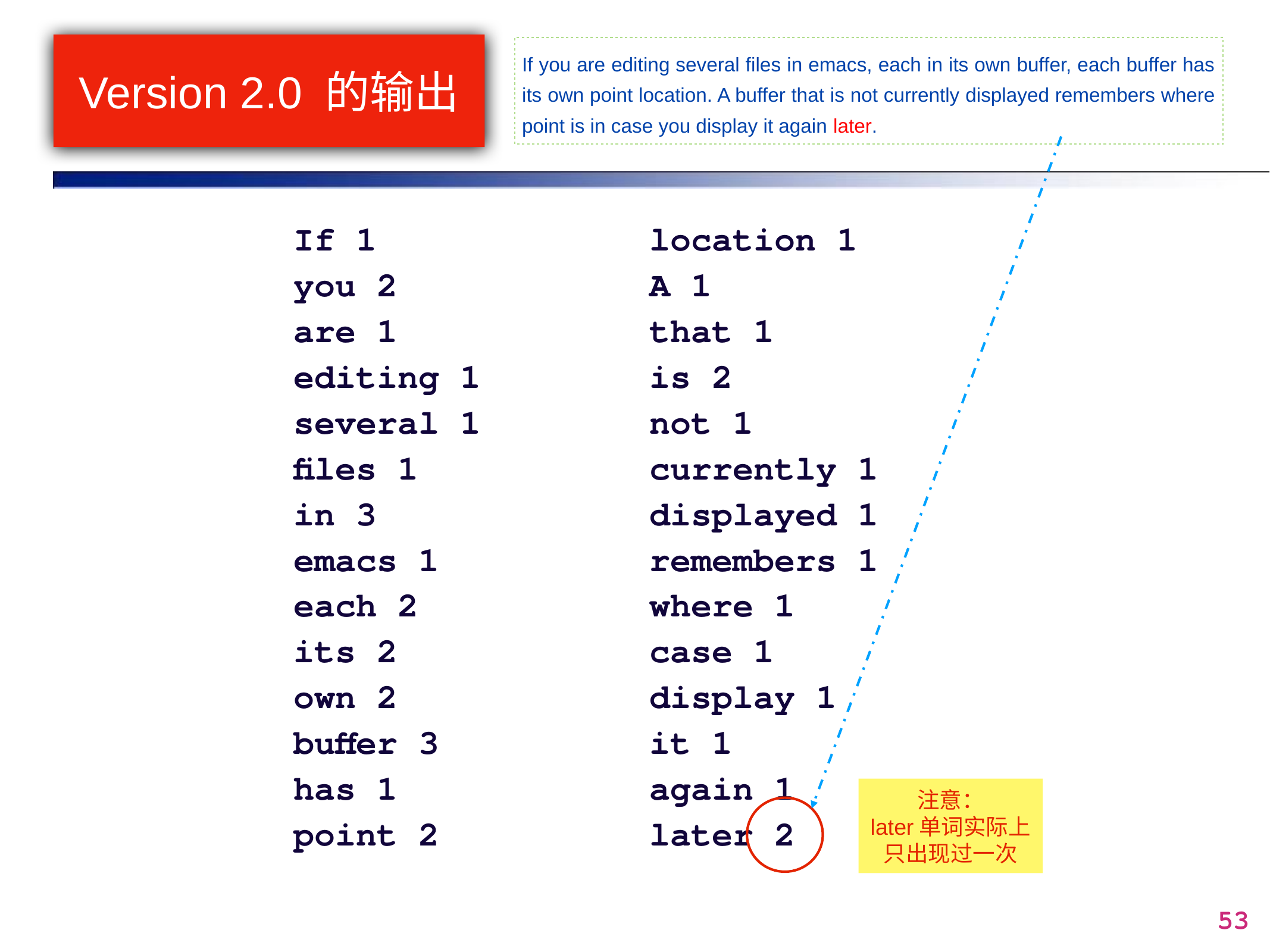

# Version 2.0 的输出
If you are editing several files in emacs, each in its own buffer, each buffer has its own point location. A buffer that is not currently displayed remembers where point is in case you display it again later.
If 1
you 2
are 1
editing 1
several 1
files 1
in 3
emacs 1
each 2
its 2
own 2
buffer 3
has 1
point 2
location 1
A 1
that 1
is 2
not 1
currently 1
displayed 1
remembers 1
where 1
case 1
display 1
it 1
again 1
later 2
注意：
later单词实际上只出现过一次

53